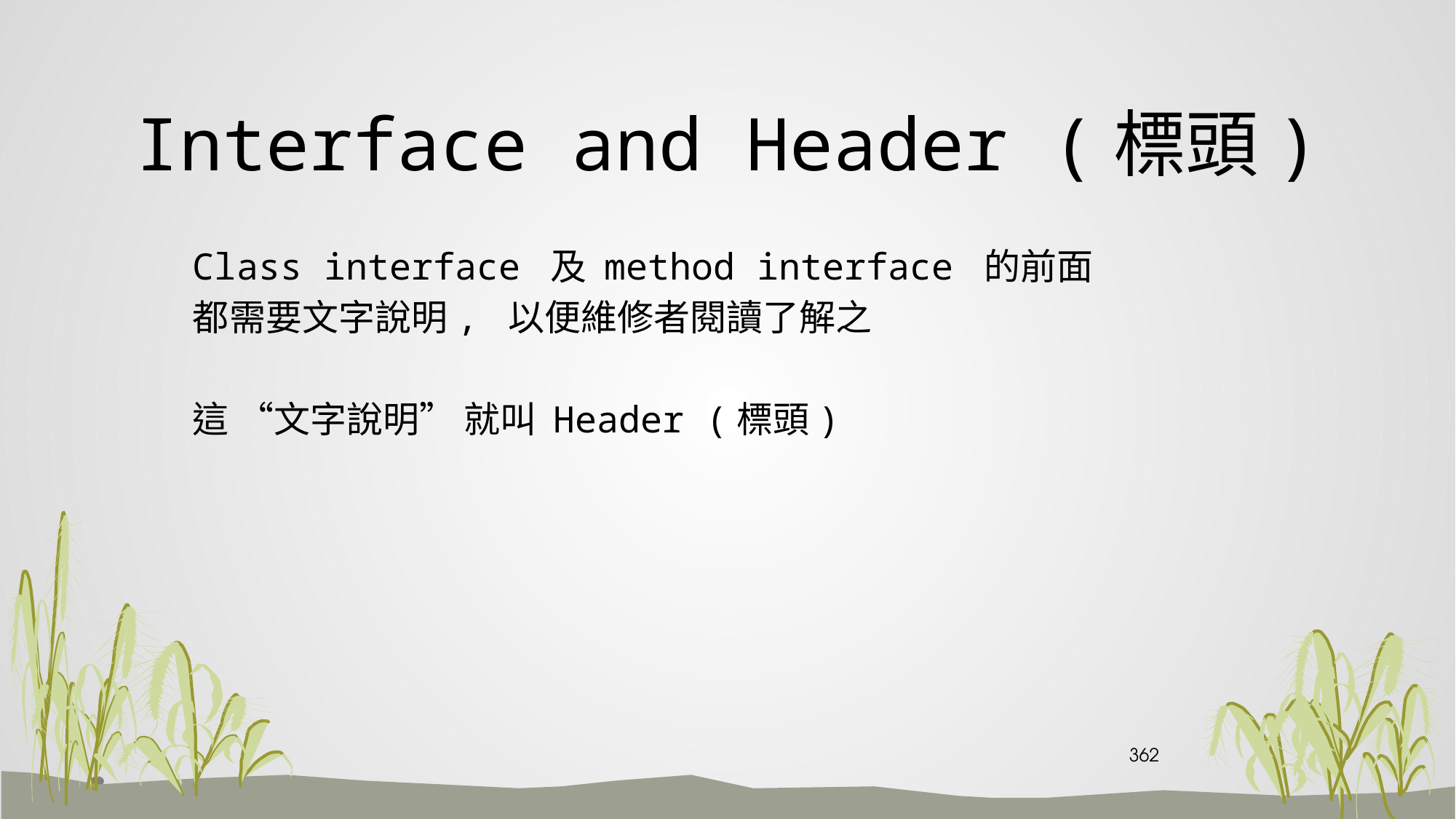

# Interface and Header (標頭)
Class interface 及 method interface 的前面
都需要文字說明, 以便維修者閱讀了解之

這 “文字說明” 就叫 Header (標頭)
362